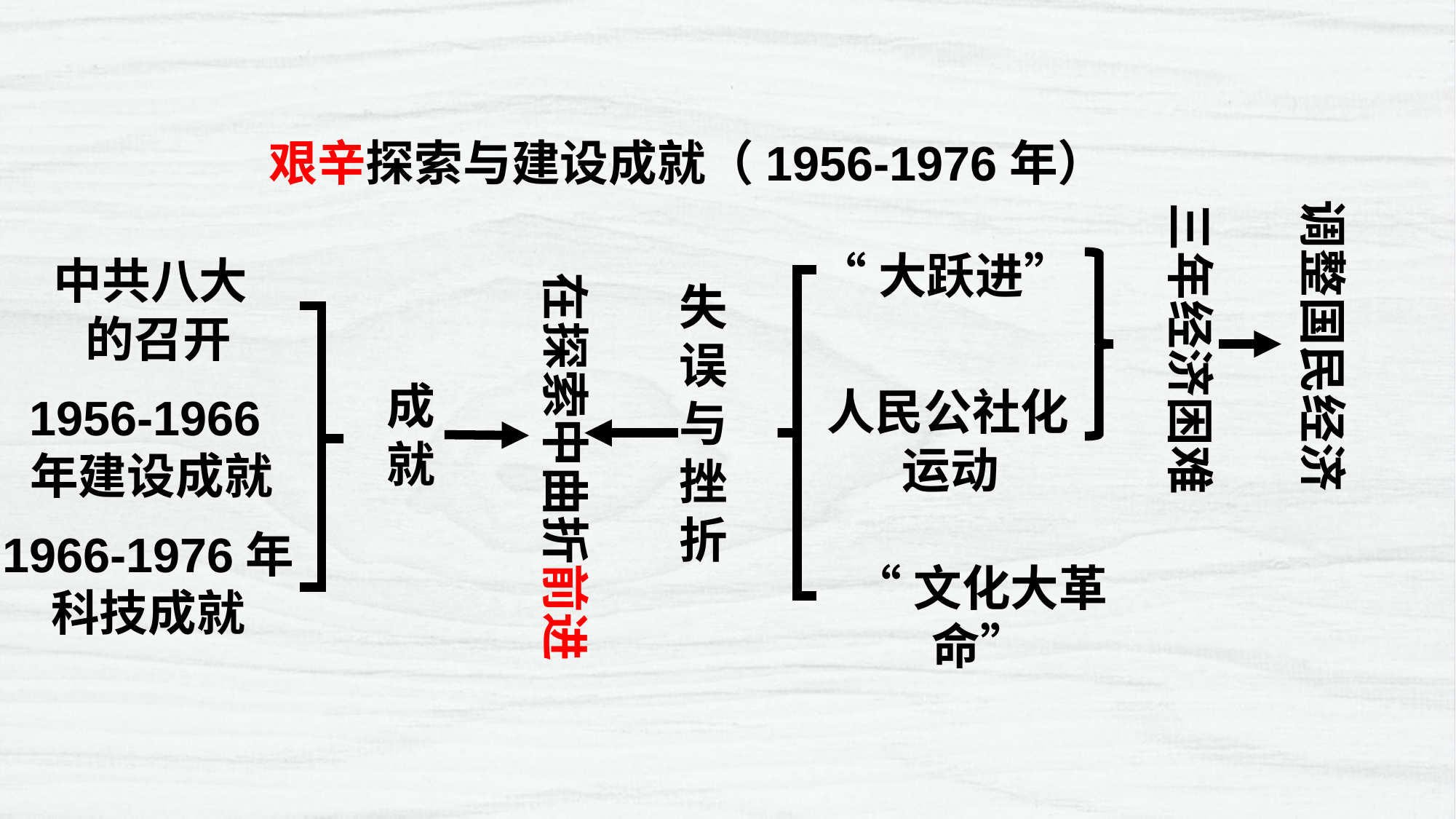

艰辛探索与建设成就（1956-1976年）
调整国民经济
三年经济困难
“大跃进”
中共八大
的召开

在探索中曲折前进

失
误
与
挫
折

成
就
人民公社化
运动
1956-1966年建设成就
1966-1976年科技成就
“文化大革命”